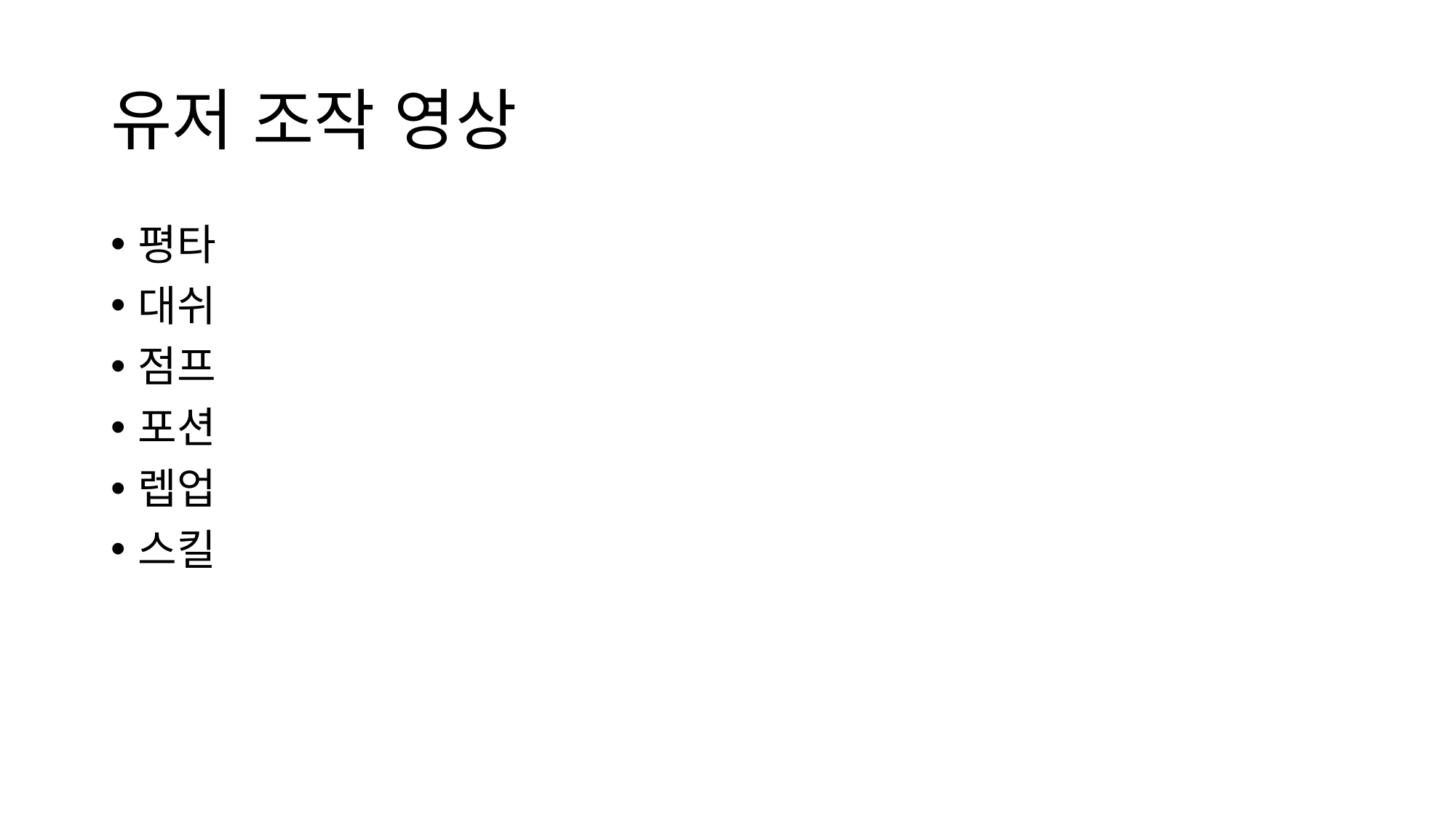

# 유저 조작 영상
평타
대쉬
점프
포션
렙업
스킬